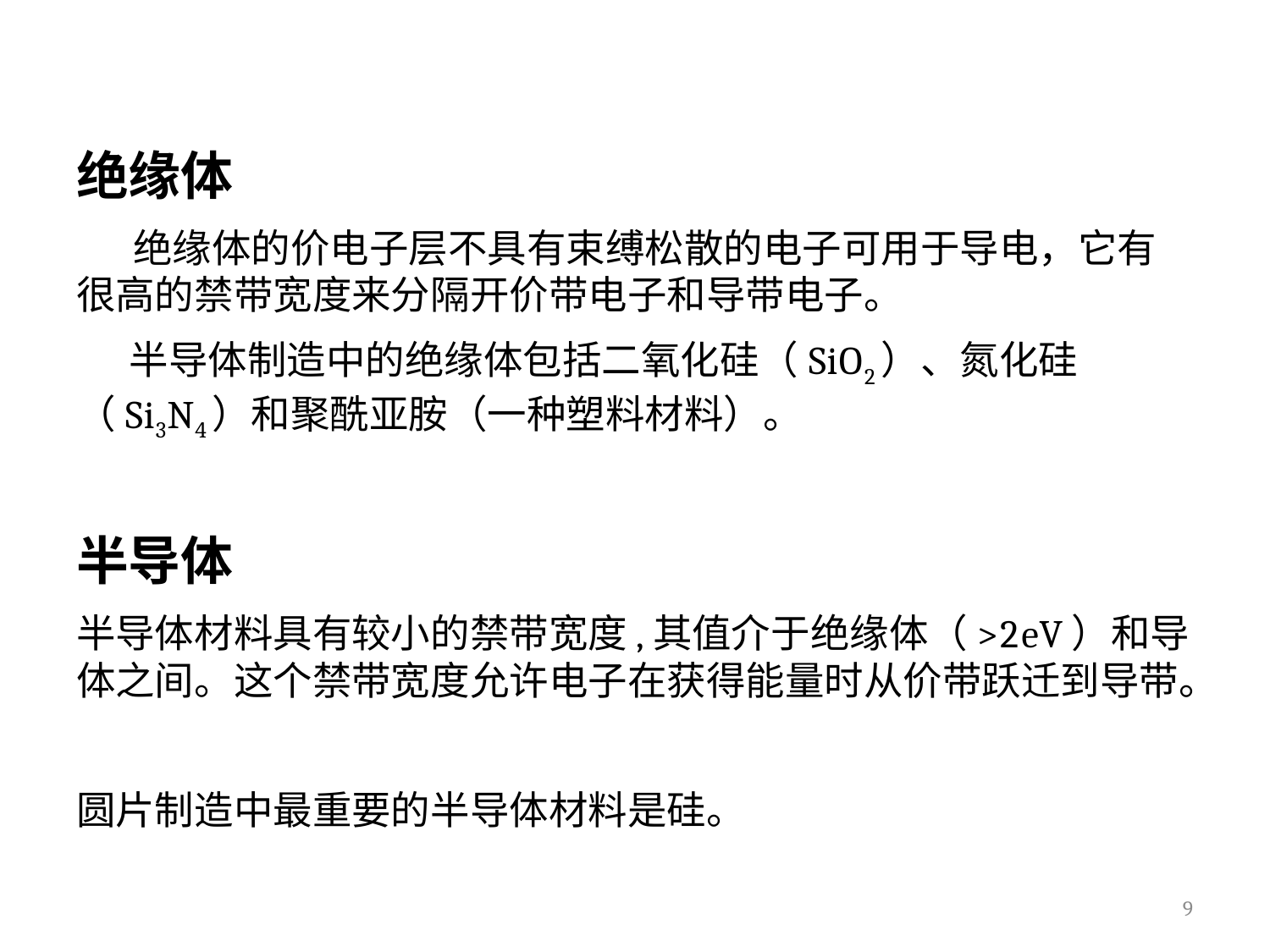

绝缘体
    绝缘体的价电子层不具有束缚松散的电子可用于导电，它有很高的禁带宽度来分隔开价带电子和导带电子。
     半导体制造中的绝缘体包括二氧化硅（SiO2）、氮化硅（Si3N4）和聚酰亚胺（一种塑料材料）。

半导体
半导体材料具有较小的禁带宽度,其值介于绝缘体（>2eV）和导体之间。这个禁带宽度允许电子在获得能量时从价带跃迁到导带。

圆片制造中最重要的半导体材料是硅。
9